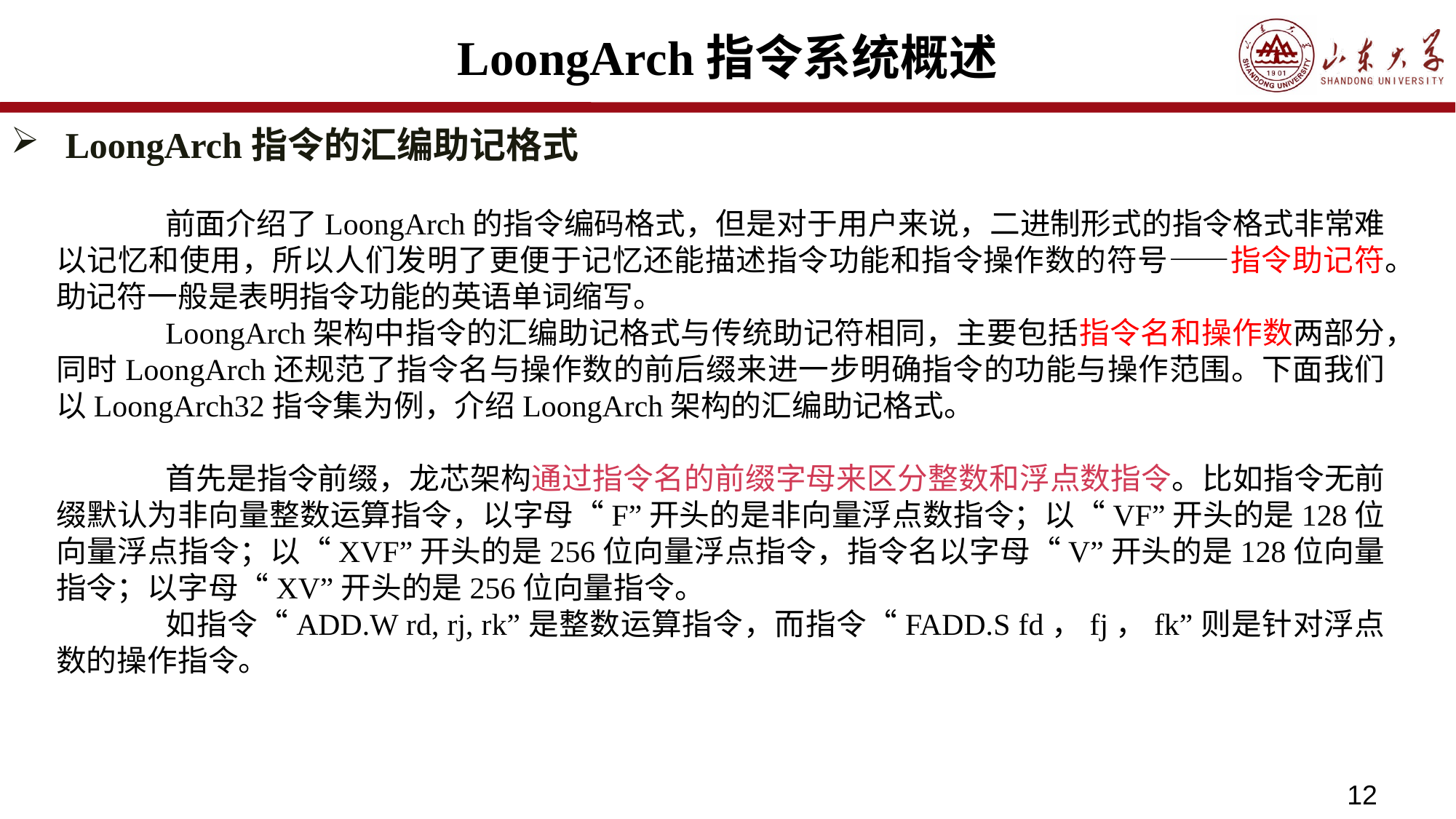

# LoongArch指令系统概述
LoongArch指令的汇编助记格式
	前面介绍了LoongArch的指令编码格式，但是对于用户来说，二进制形式的指令格式非常难以记忆和使用，所以人们发明了更便于记忆还能描述指令功能和指令操作数的符号——指令助记符。助记符一般是表明指令功能的英语单词缩写。
	LoongArch架构中指令的汇编助记格式与传统助记符相同，主要包括指令名和操作数两部分，同时LoongArch还规范了指令名与操作数的前后缀来进一步明确指令的功能与操作范围。下面我们以LoongArch32指令集为例，介绍LoongArch架构的汇编助记格式。

	首先是指令前缀，龙芯架构通过指令名的前缀字母来区分整数和浮点数指令。比如指令无前缀默认为非向量整数运算指令，以字母“F”开头的是非向量浮点数指令；以“VF”开头的是128位向量浮点指令；以“XVF”开头的是256位向量浮点指令，指令名以字母“V”开头的是128位向量指令；以字母“XV”开头的是256位向量指令。
	如指令“ADD.W rd, rj, rk”是整数运算指令，而指令“FADD.S fd，fj，fk”则是针对浮点数的操作指令。

12